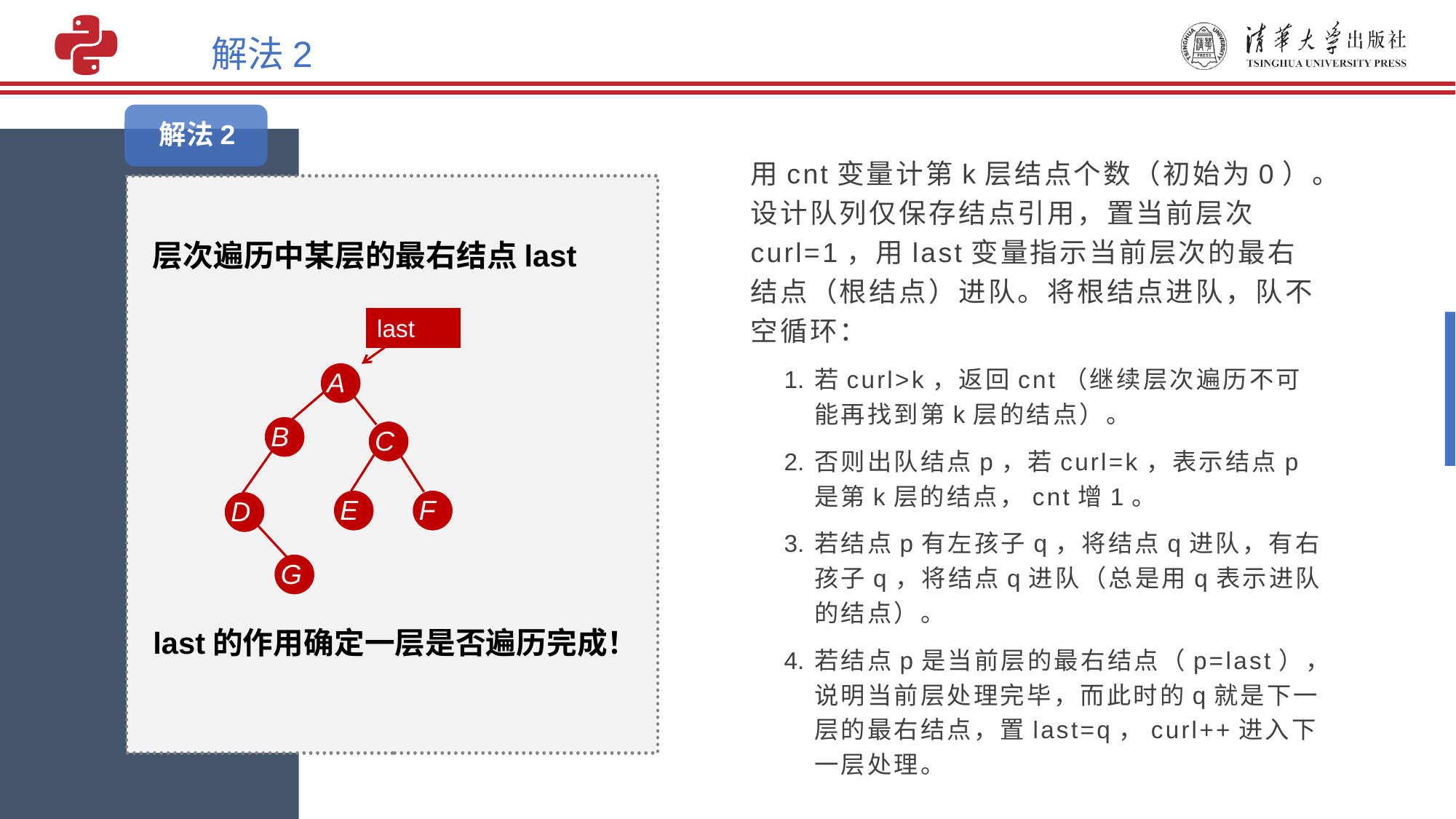

解法2

解法2

层次遍历中某层的最右结点last
last
A
A

B
B
C
C

E
E
F
F
D
D

G
G
last的作用确定一层是否遍历完成！

用cnt变量计第k层结点个数（初始为0）。设计队列仅保存结点引用，置当前层次curl=1，用last变量指示当前层次的最右结点（根结点）进队。将根结点进队，队不空循环：
若curl>k，返回cnt（继续层次遍历不可能再找到第k层的结点）。
否则出队结点p，若curl=k，表示结点p是第k层的结点，cnt增1。
若结点p有左孩子q，将结点q进队，有右孩子q，将结点q进队（总是用q表示进队的结点）。
若结点p是当前层的最右结点（p=last），说明当前层处理完毕，而此时的q就是下一层的最右结点，置last=q，curl++进入下一层处理。